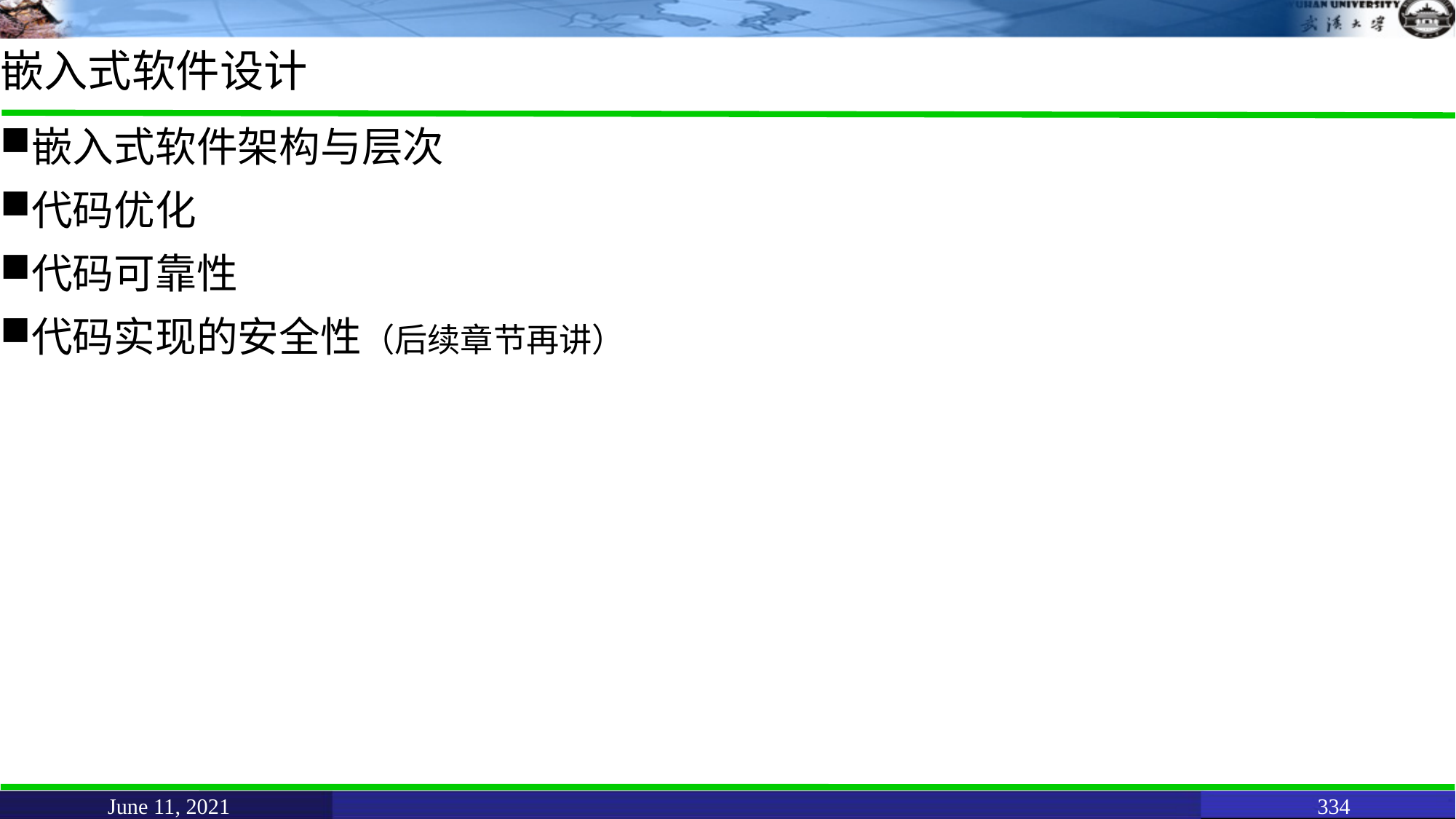

# 嵌入式软件设计
嵌入式软件架构与层次
代码优化
代码可靠性
代码实现的安全性（后续章节再讲）
June 11, 2021

334